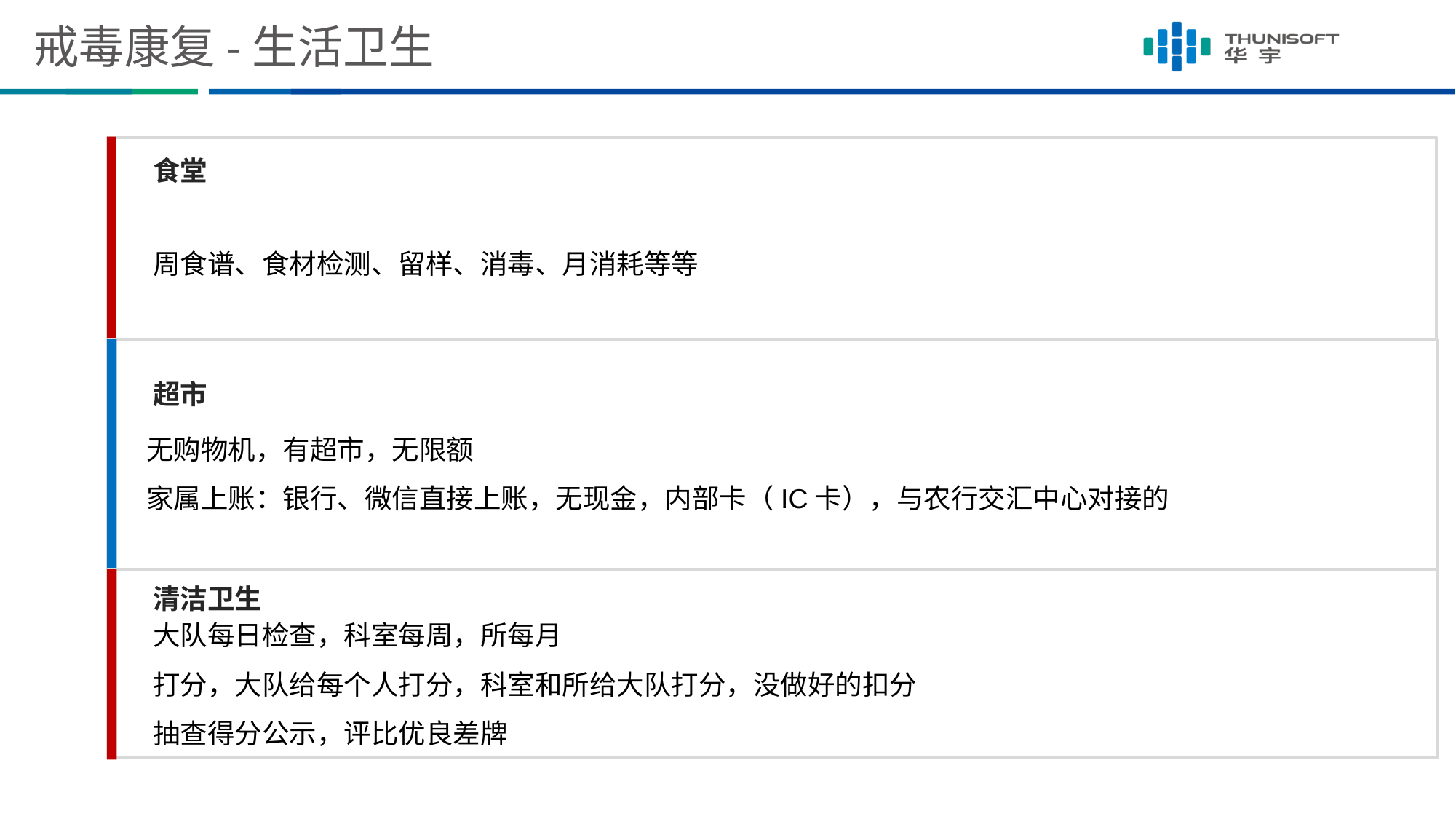

# 戒毒康复-生活卫生

食堂
周食谱、食材检测、留样、消毒、月消耗等等

超市
无购物机，有超市，无限额
家属上账：银行、微信直接上账，无现金，内部卡（IC卡），与农行交汇中心对接的

清洁卫生
大队每日检查，科室每周，所每月
打分，大队给每个人打分，科室和所给大队打分，没做好的扣分
抽查得分公示，评比优良差牌